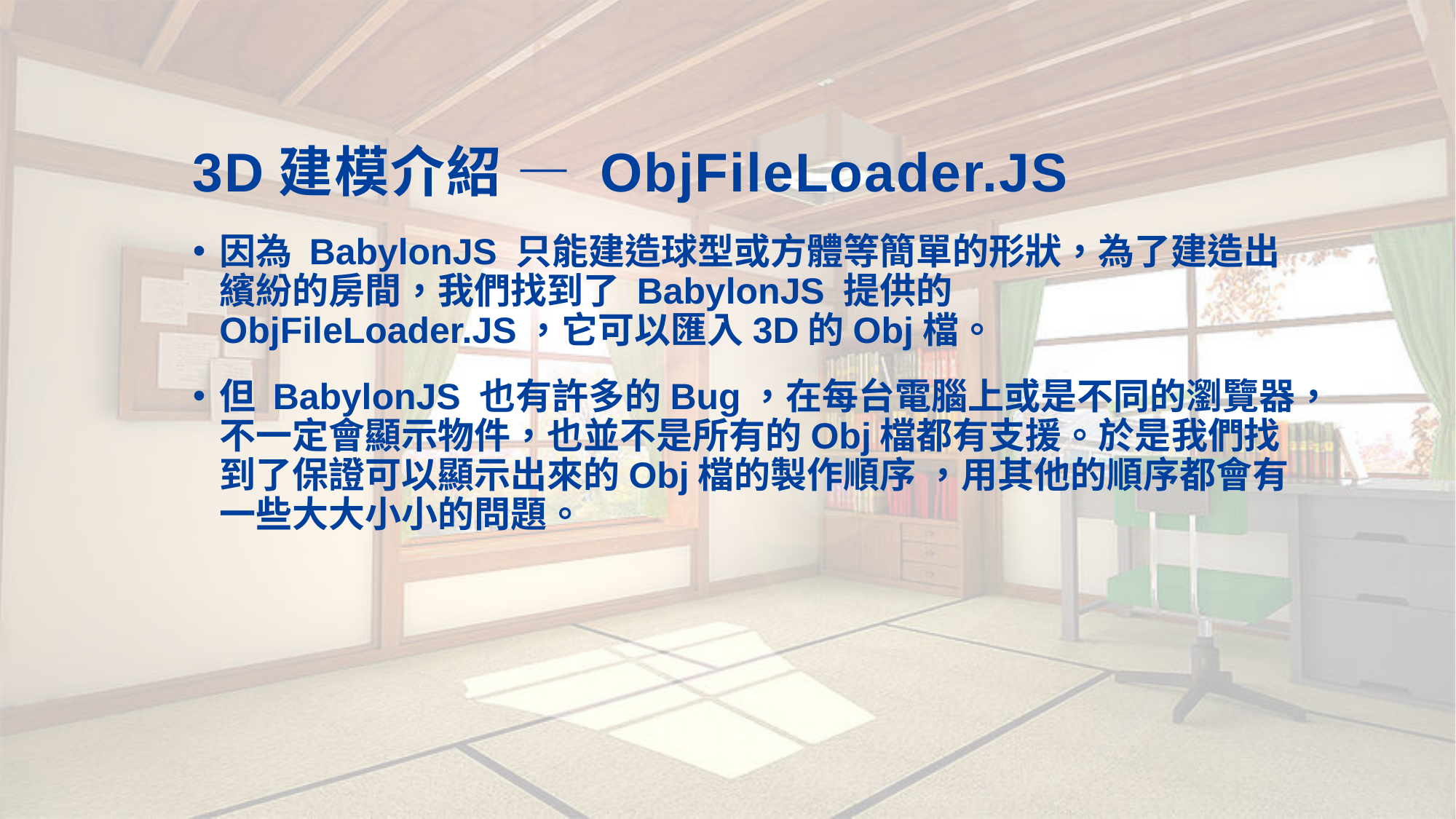

# 3D建模介紹 — ObjFileLoader.JS
因為 BabylonJS 只能建造球型或方體等簡單的形狀，為了建造出繽紛的房間，我們找到了 BabylonJS 提供的 ObjFileLoader.JS，它可以匯入3D的Obj檔。
但 BabylonJS 也有許多的Bug，在每台電腦上或是不同的瀏覽器，不一定會顯示物件，也並不是所有的Obj檔都有支援。於是我們找到了保證可以顯示出來的Obj檔的製作順序 ，用其他的順序都會有一些大大小小的問題。